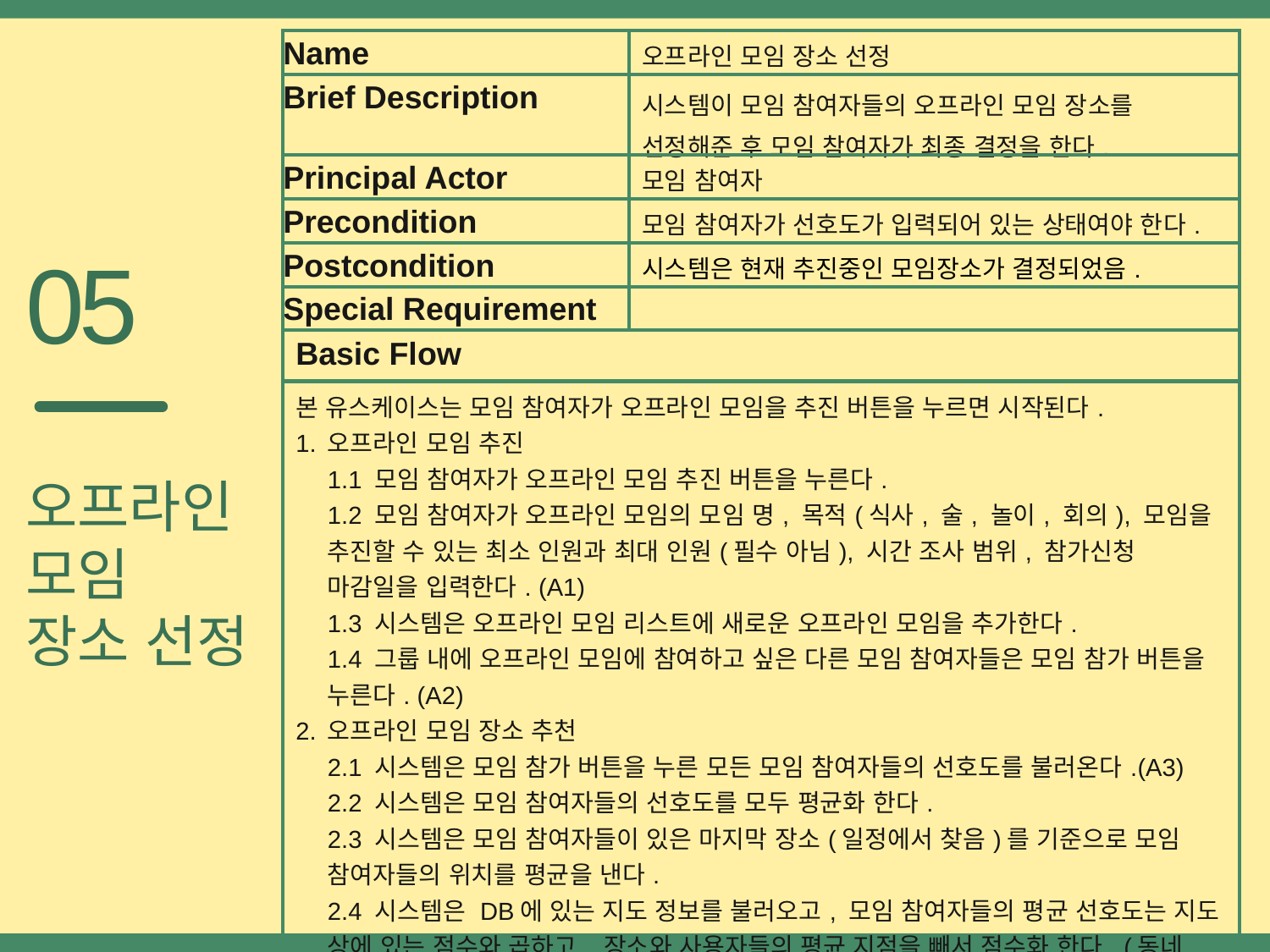

| Name | 오프라인 모임 장소 선정 |
| --- | --- |
| Brief Description | 시스템이 모임 참여자들의 오프라인 모임 장소를 선정해준 후 모임 참여자가 최종 결정을 한다. |
| Principal Actor | 모임 참여자 |
| Precondition | 모임 참여자가 선호도가 입력되어 있는 상태여야 한다. |
| Postcondition | 시스템은 현재 추진중인 모임장소가 결정되었음. |
| Special Requirement |  |
| Basic Flow |  |
| 본 유스케이스는 모임 참여자가 오프라인 모임을 추진 버튼을 누르면 시작된다. 오프라인 모임 추진 1.1 모임 참여자가 오프라인 모임 추진 버튼을 누른다. 1.2 모임 참여자가 오프라인 모임의 모임 명, 목적(식사, 술, 놀이, 회의), 모임을 추진할 수 있는 최소 인원과 최대 인원(필수 아님), 시간 조사 범위, 참가신청 마감일을 입력한다. (A1) 1.3 시스템은 오프라인 모임 리스트에 새로운 오프라인 모임을 추가한다. 1.4 그룹 내에 오프라인 모임에 참여하고 싶은 다른 모임 참여자들은 모임 참가 버튼을 누른다. (A2) 오프라인 모임 장소 추천 2.1 시스템은 모임 참가 버튼을 누른 모든 모임 참여자들의 선호도를 불러온다.(A3) 2.2 시스템은 모임 참여자들의 선호도를 모두 평균화 한다. 2.3 시스템은 모임 참여자들이 있은 마지막 장소(일정에서 찾음)를 기준으로 모임 참여자들의 위치를 평균을 낸다. 2.4 시스템은 DB에 있는 지도 정보를 불러오고, 모임 참여자들의 평균 선호도는 지도 상에 있는 점수와 곱하고, 장소와 사용자들의 평균 지점을 빼서 점수화 한다. (동네 구함) 2.5 시스템은 오프라인 모임의 목적에 따라 추천할 종류(예)음식, 주류, 등)에 대한 선호도를 평균화 해서 모임 참여자들이 가장 선호하는 종류의 한 항목(예)음식 종류)을 고른 후, 2.4에서 구한 동네에서 그 항목(가게)을 검색한다. 2.6 시스템은 검색된 장소를 지도 상으로 표시해주고, 모임 참여자는 추진 버튼을 누른다. (A4), (A5) |  |
05
오프라인
모임
장소 선정